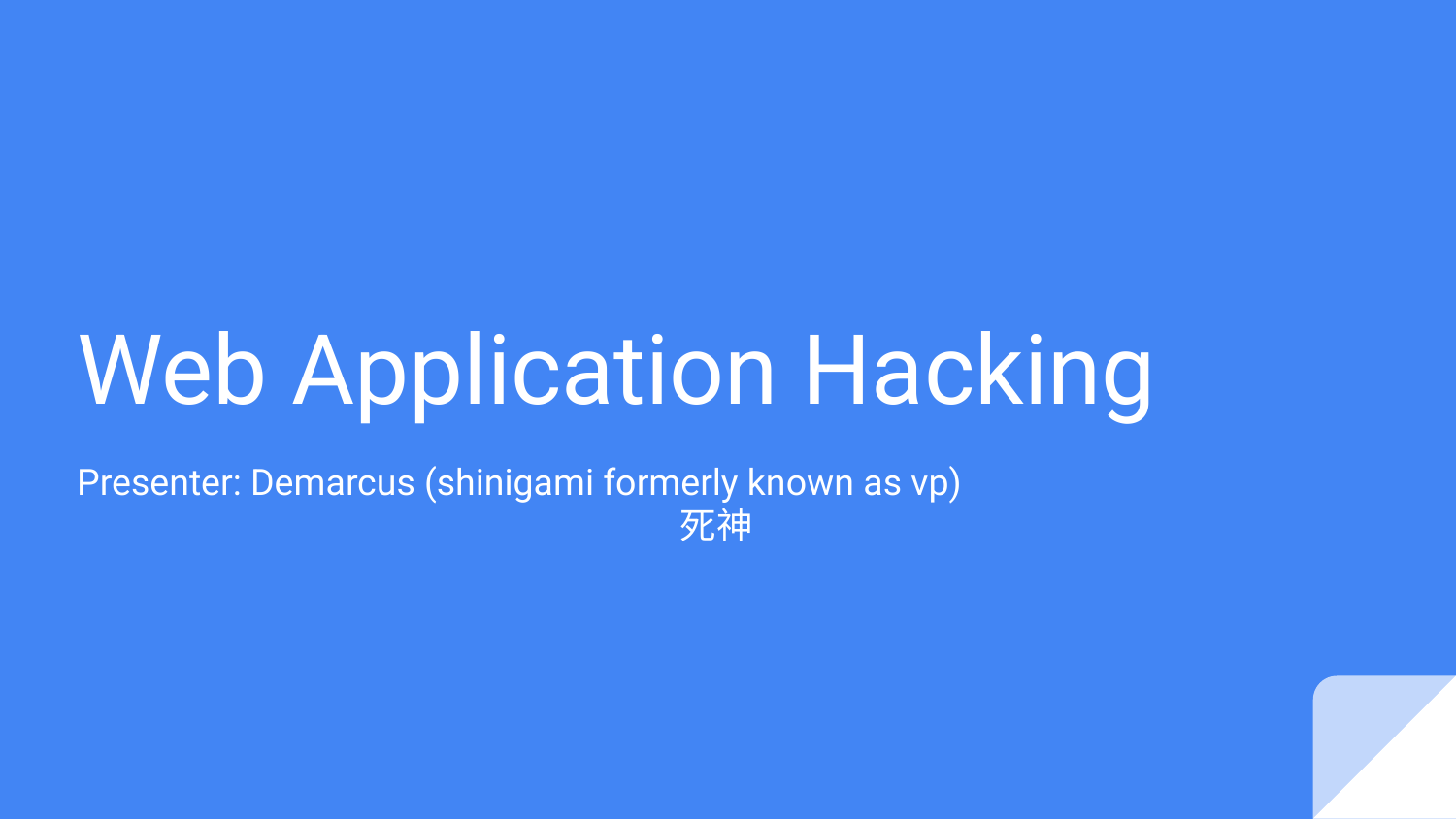

# Web Application Hacking
Presenter: Demarcus (shinigami formerly known as vp)
死神